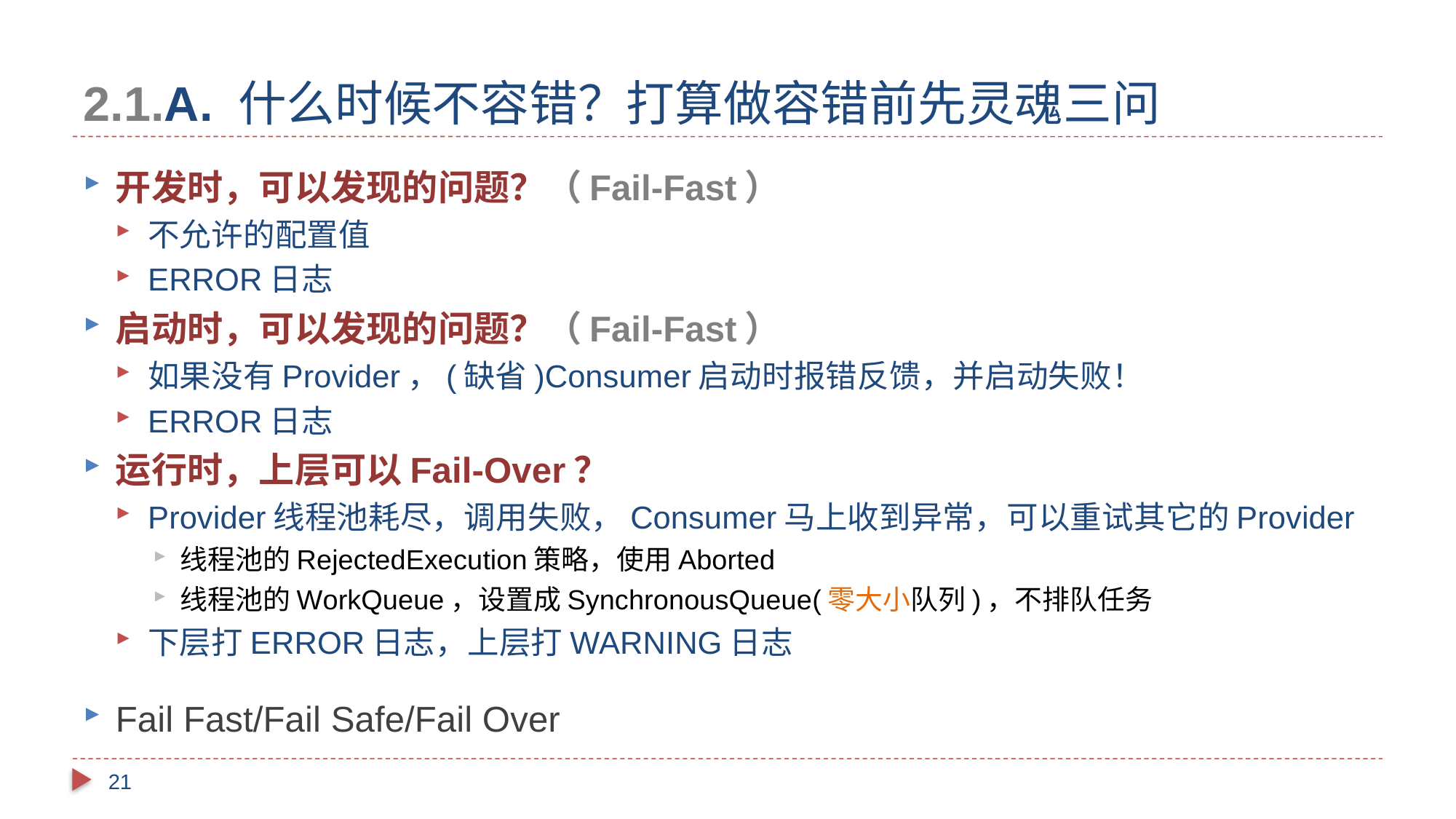

# 2.1.A. 什么时候不容错？打算做容错前先灵魂三问
开发时，可以发现的问题？（Fail-Fast）
不允许的配置值
ERROR日志
启动时，可以发现的问题？（Fail-Fast）
如果没有Provider，(缺省)Consumer启动时报错反馈，并启动失败！
ERROR日志
运行时，上层可以Fail-Over？
Provider线程池耗尽，调用失败，Consumer马上收到异常，可以重试其它的Provider
线程池的RejectedExecution策略，使用Aborted
线程池的WorkQueue，设置成SynchronousQueue(零大小队列)，不排队任务
下层打ERROR日志，上层打WARNING日志
Fail Fast/Fail Safe/Fail Over
21